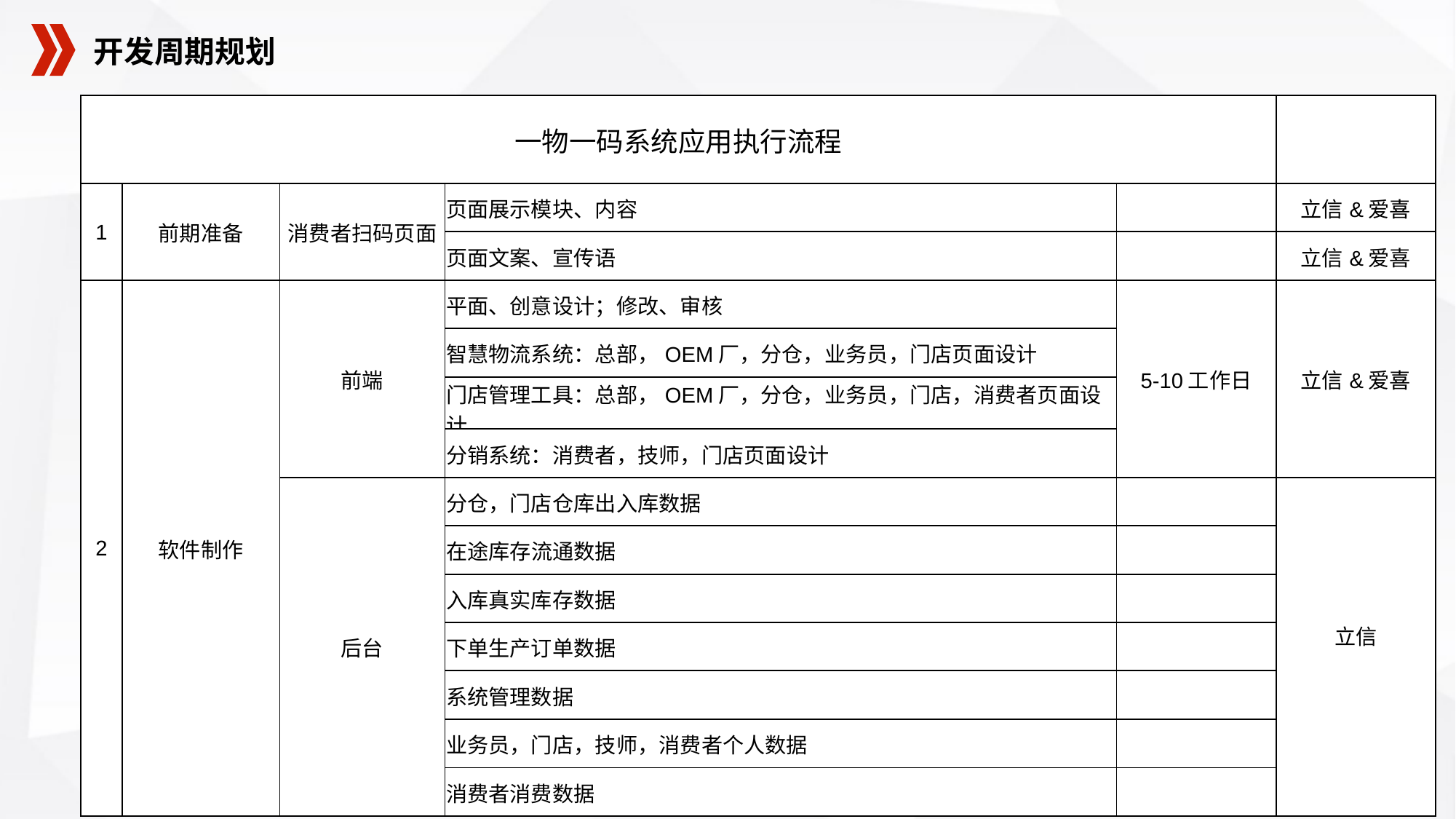

开发周期规划
| 一物一码系统应用执行流程 |  |  |  |  |  |
| --- | --- | --- | --- | --- | --- |
| 1 | 前期准备 | 消费者扫码页面 | 页面展示模块、内容 |  | 立信&爱喜 |
|  |  |  | 页面文案、宣传语 |  | 立信&爱喜 |
| 2 | 软件制作 | 前端 | 平面、创意设计；修改、审核 | 5-10工作日 | 立信&爱喜 |
|  |  |  | 智慧物流系统：总部，OEM厂，分仓，业务员，门店页面设计 |  |  |
|  |  |  | 门店管理工具：总部，OEM厂，分仓，业务员，门店，消费者页面设计 |  |  |
|  |  |  | 分销系统：消费者，技师，门店页面设计 |  |  |
|  |  | 后台 | 分仓，门店仓库出入库数据 |  | 立信 |
|  |  |  | 在途库存流通数据 |  |  |
|  |  |  | 入库真实库存数据 |  |  |
|  |  |  | 下单生产订单数据 |  |  |
|  |  |  | 系统管理数据 |  |  |
|  |  |  | 业务员，门店，技师，消费者个人数据 |  |  |
|  |  |  | 消费者消费数据 |  |  |